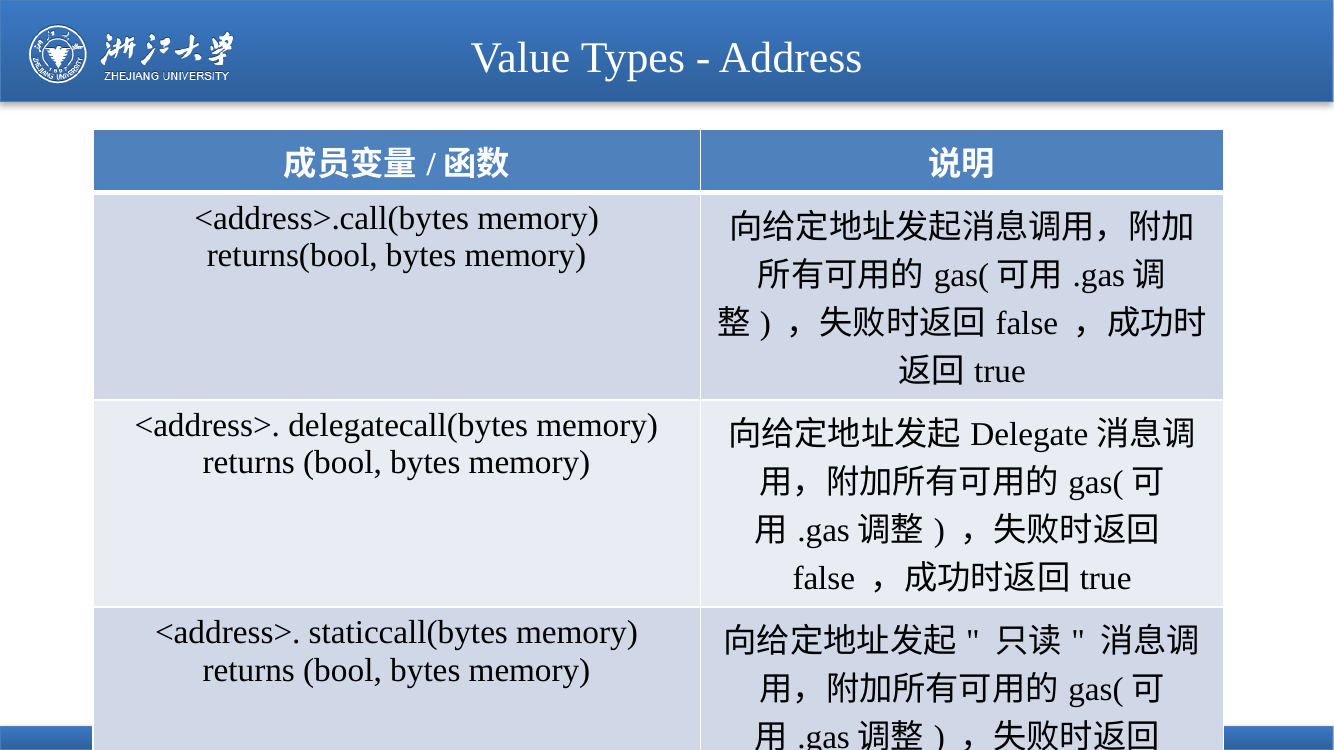

# Value Types - Address
| 成员变量/函数 | 说明 |
| --- | --- |
| <address>.call(bytes memory) returns(bool, bytes memory) | 向给定地址发起消息调用，附加所有可用的gas(可用.gas调整) ，失败时返回false ，成功时返回true |
| <address>. delegatecall(bytes memory) returns (bool, bytes memory) | 向给定地址发起Delegate消息调用，附加所有可用的gas(可用.gas调整) ，失败时返回false ，成功时返回true |
| <address>. staticcall(bytes memory) returns (bool, bytes memory) | 向给定地址发起" 只读" 消息调用，附加所有可用的gas(可用.gas调整) ，失败时返回false ，成功时返回true |